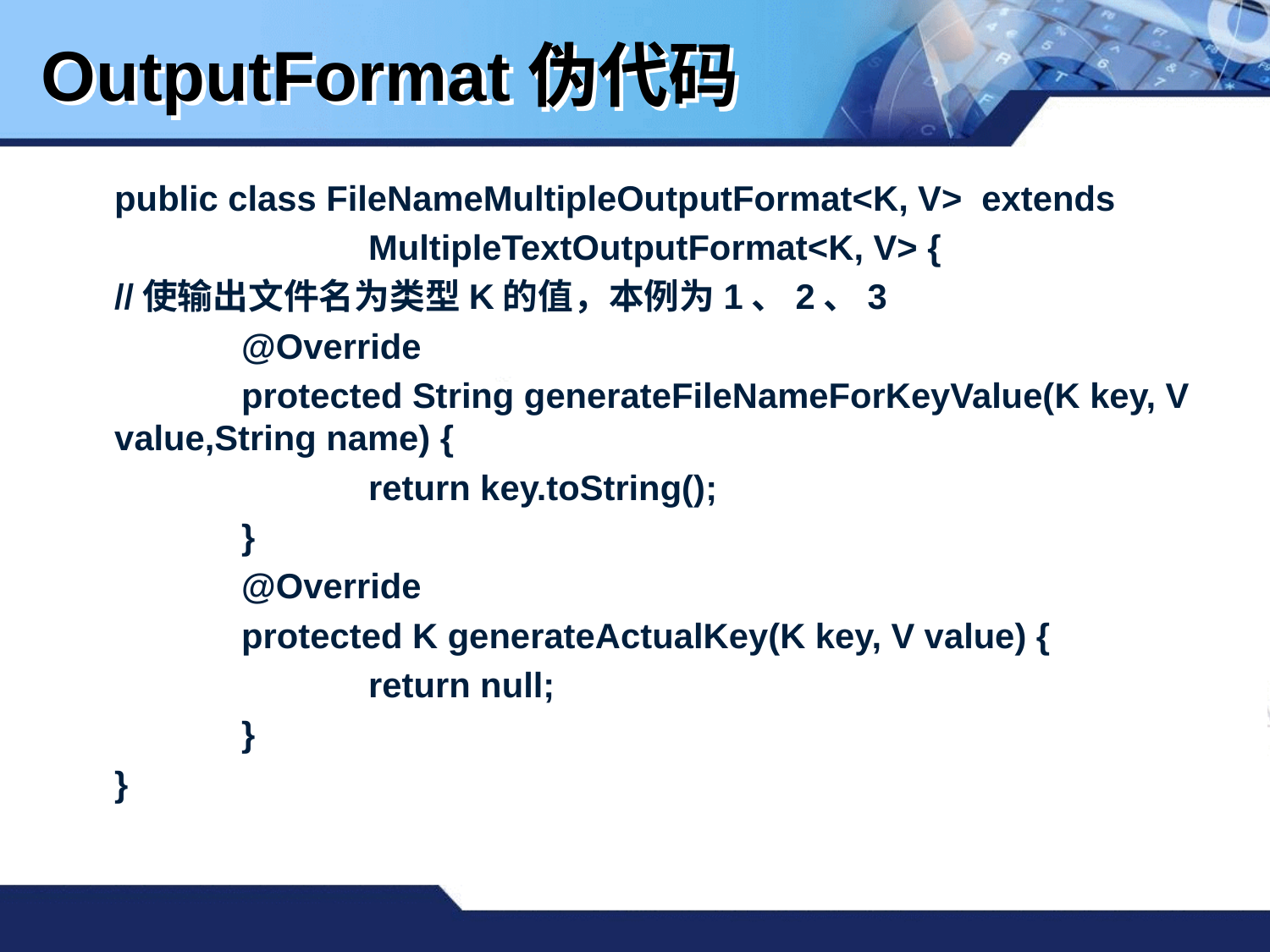

OutputFormat伪代码
public class FileNameMultipleOutputFormat<K, V>  extends
		MultipleTextOutputFormat<K, V> {
//使输出文件名为类型K的值，本例为1、2、3
	@Override
	protected String generateFileNameForKeyValue(K key, V value,String name) {
		return key.toString();
	}
	@Override
	protected K generateActualKey(K key, V value) {
		return null;
	}
}